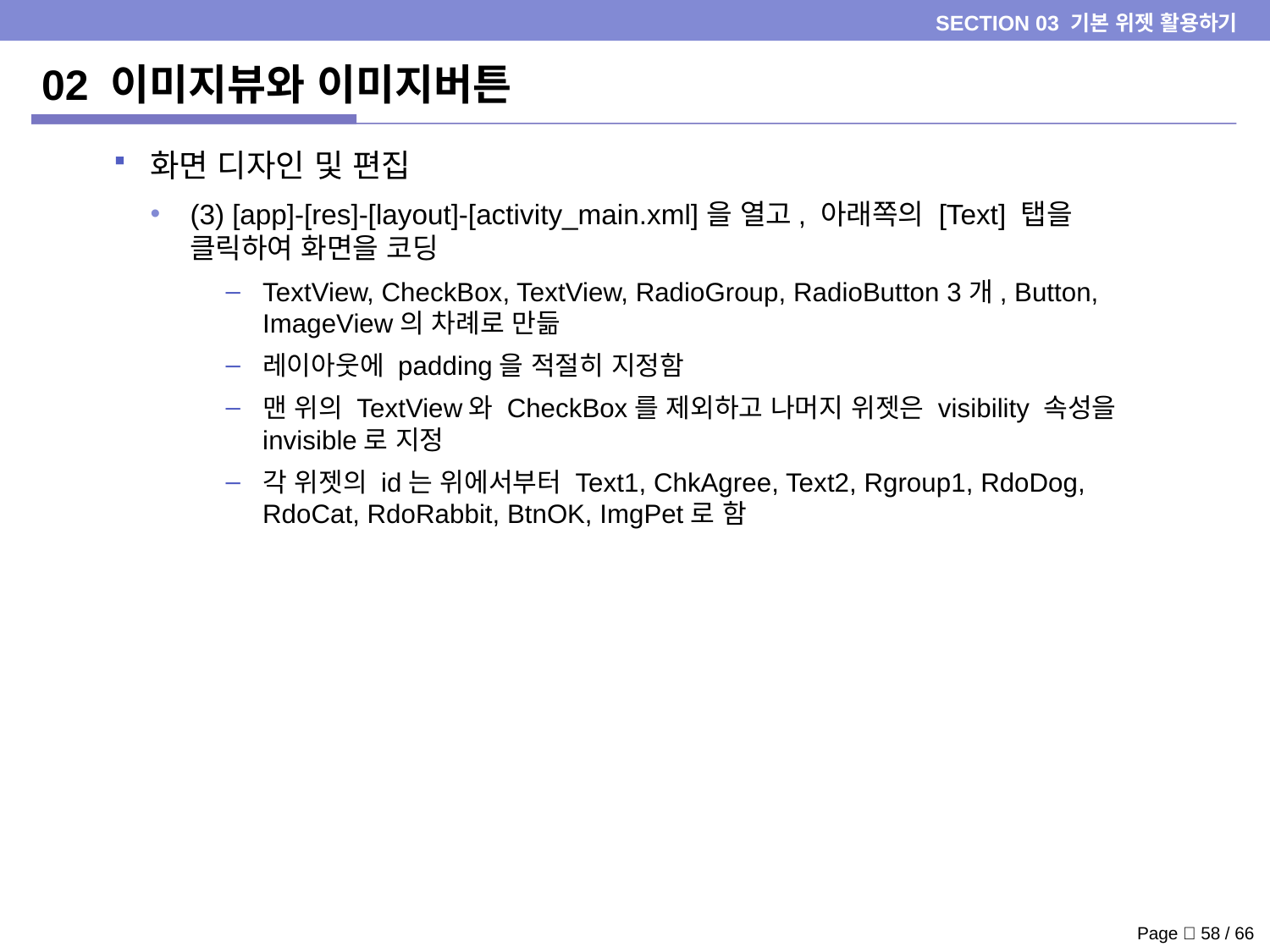

SECTION 03 기본 위젯 활용하기
# 02 이미지뷰와 이미지버튼
화면 디자인 및 편집
(3) [app]-[res]-[layout]-[activity_main.xml]을 열고, 아래쪽의 [Text] 탭을 클릭하여 화면을 코딩
TextView, CheckBox, TextView, RadioGroup, RadioButton 3개, Button, ImageView의 차례로 만듦
레이아웃에 padding을 적절히 지정함
맨 위의 TextView와 CheckBox를 제외하고 나머지 위젯은 visibility 속성을 invisible로 지정
각 위젯의 id는 위에서부터 Text1, ChkAgree, Text2, Rgroup1, RdoDog, RdoCat, RdoRabbit, BtnOK, ImgPet로 함